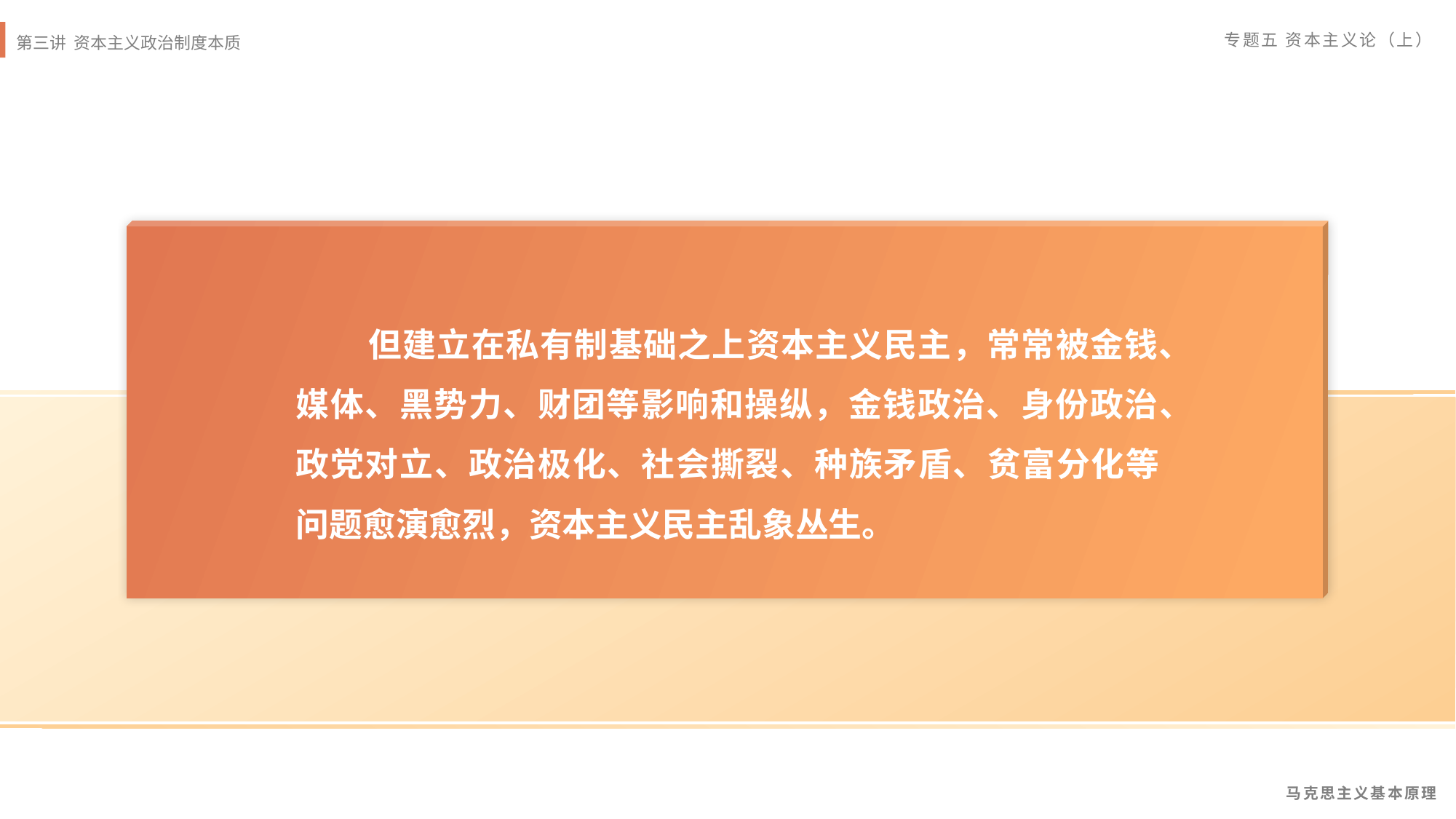

但建立在私有制基础之上资本主义民主，常常被金钱、媒体、黑势力、财团等影响和操纵，金钱政治、身份政治、政党对立、政治极化、社会撕裂、种族矛盾、贫富分化等问题愈演愈烈，资本主义民主乱象丛生。